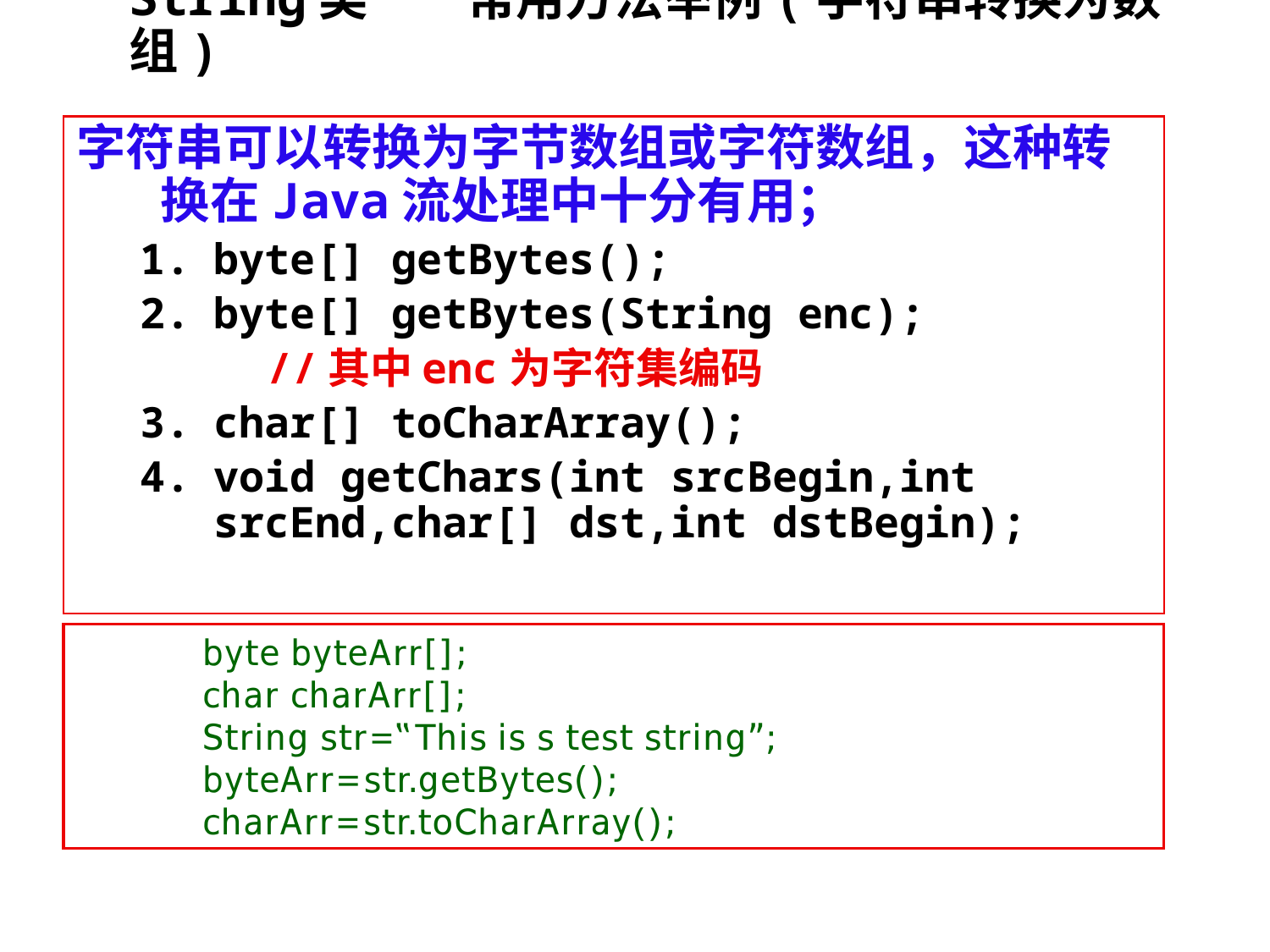

# String类——常用方法举例(字符串转换为数组)
字符串可以转换为字节数组或字符数组，这种转换在Java流处理中十分有用；
byte[] getBytes();
byte[] getBytes(String enc);
     //其中enc为字符集编码
char[] toCharArray();
void getChars(int srcBegin,int srcEnd,char[] dst,int dstBegin);
byte byteArr[];
char charArr[];
String str=“This is s test string”;
byteArr=str.getBytes();
charArr=str.toCharArray();